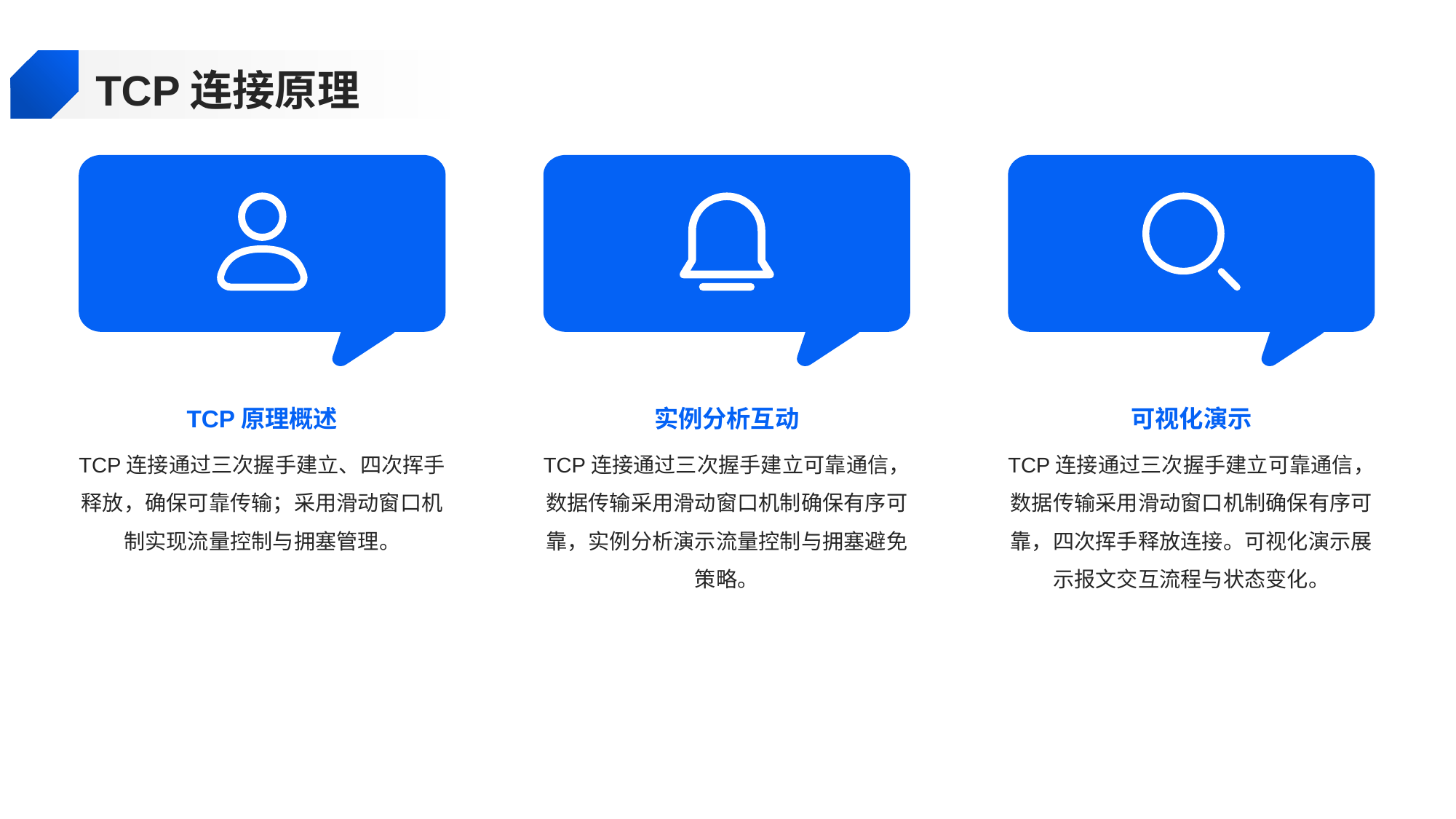

TCP连接原理

TCP原理概述
实例分析互动
可视化演示
TCP连接通过三次握手建立、四次挥手释放，确保可靠传输；采用滑动窗口机制实现流量控制与拥塞管理。
TCP连接通过三次握手建立可靠通信，数据传输采用滑动窗口机制确保有序可靠，实例分析演示流量控制与拥塞避免策略。
TCP连接通过三次握手建立可靠通信，数据传输采用滑动窗口机制确保有序可靠，四次挥手释放连接。可视化演示展示报文交互流程与状态变化。